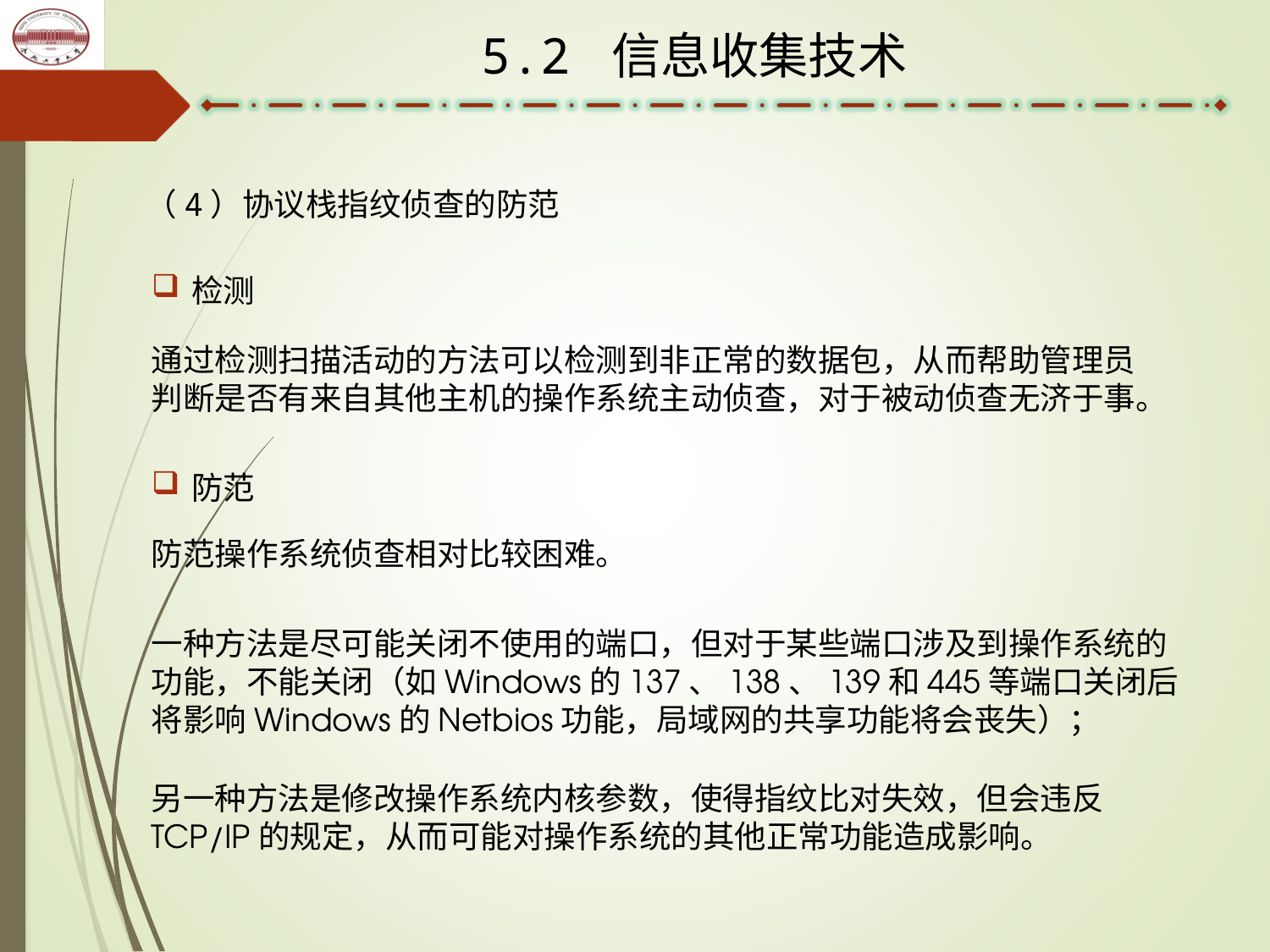

5.2 信息收集技术
（4）协议栈指纹侦查的防范
检测
通过检测扫描活动的方法可以检测到非正常的数据包，从而帮助管理员判断是否有来自其他主机的操作系统主动侦查，对于被动侦查无济于事。
防范
防范操作系统侦查相对比较困难。
一种方法是尽可能关闭不使用的端口，但对于某些端口涉及到操作系统的功能，不能关闭（如Windows的137、138、139和445等端口关闭后将影响Windows的Netbios功能，局域网的共享功能将会丧失）；
另一种方法是修改操作系统内核参数，使得指纹比对失效，但会违反TCP/IP的规定，从而可能对操作系统的其他正常功能造成影响。